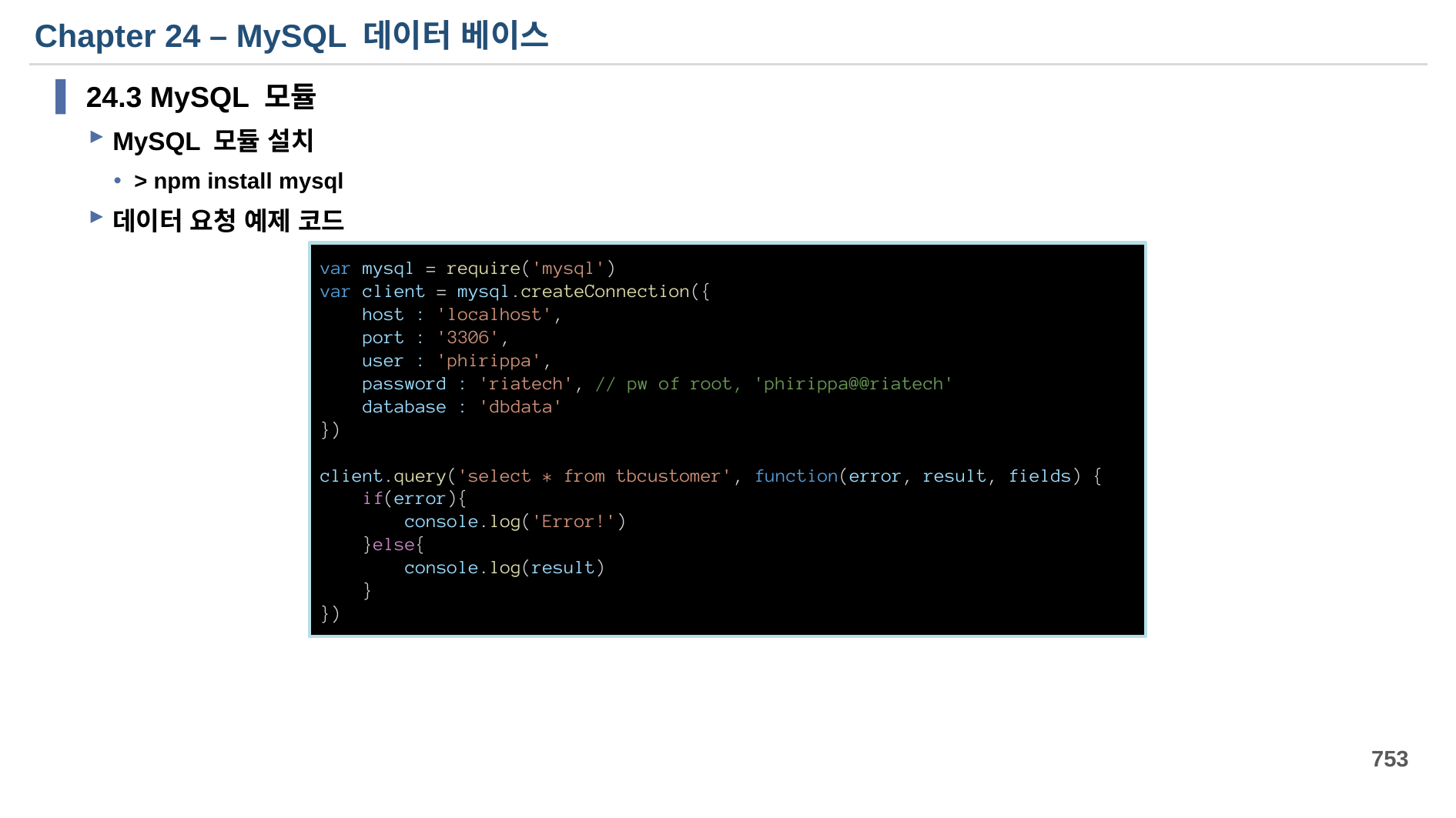

# Chapter 24 – MySQL 데이터 베이스
24.3 MySQL 모듈
MySQL 모듈 설치
> npm install mysql
데이터 요청 예제 코드

var mysql = require('mysql')
var client = mysql.createConnection({
    host : 'localhost',
    port : '3306',
    user : 'phirippa',
    password : 'riatech', // pw of root, 'phirippa@@riatech'
    database : 'dbdata'
})
client.query('select * from tbcustomer', function(error, result, fields) {
    if(error){
        console.log('Error!')
    }else{
        console.log(result)
    }
})
753